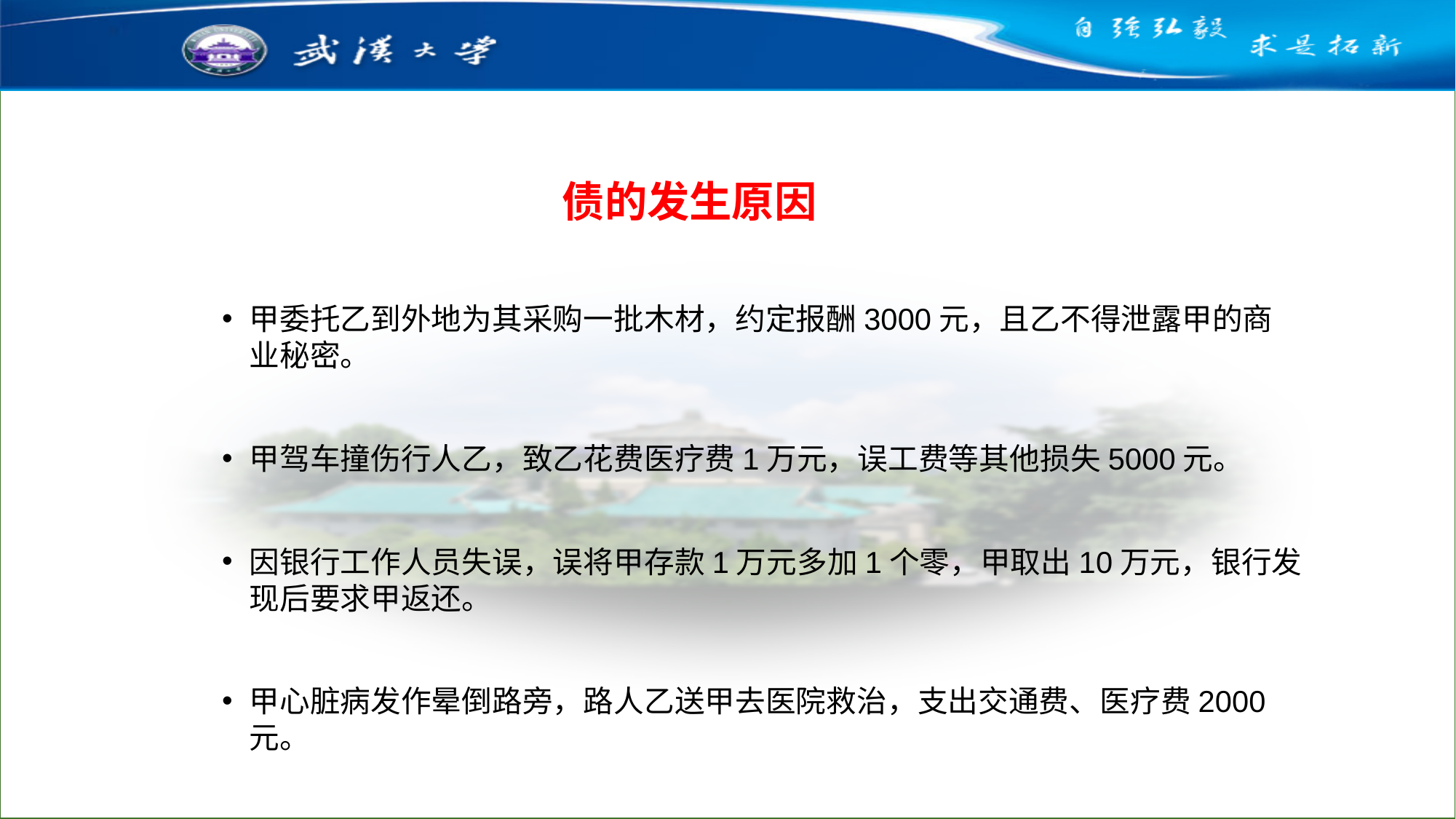

债的发生原因
甲委托乙到外地为其采购一批木材，约定报酬3000元，且乙不得泄露甲的商业秘密。

甲驾车撞伤行人乙，致乙花费医疗费1万元，误工费等其他损失5000元。

因银行工作人员失误，误将甲存款1万元多加1个零，甲取出10万元，银行发现后要求甲返还。

甲心脏病发作晕倒路旁，路人乙送甲去医院救治，支出交通费、医疗费2000元。